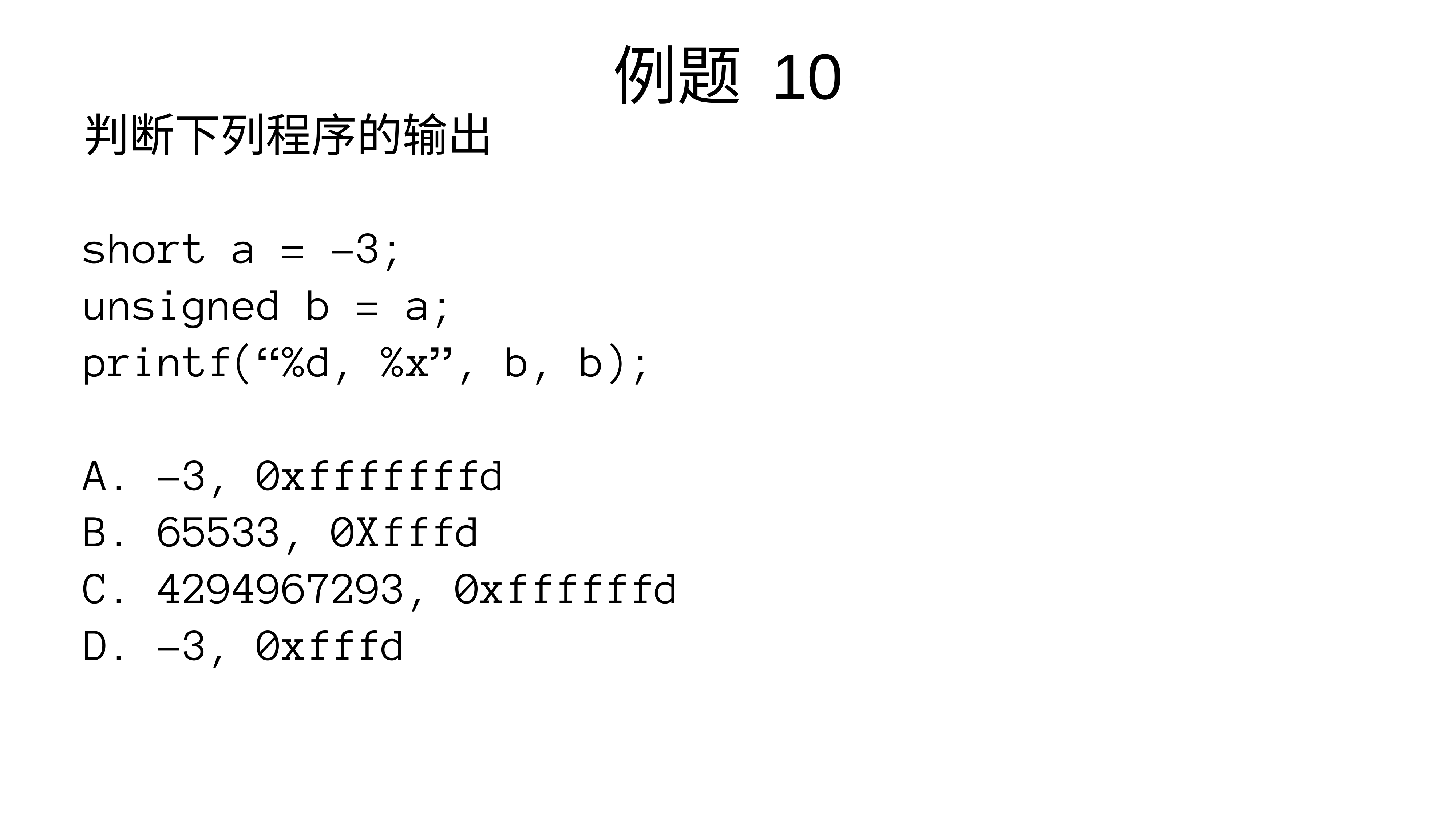

例题 10
判断下列程序的输出

short a = -3;
unsigned b = a;
printf(“%d, %x”, b, b);

A. -3, 0xfffffffd
B. 65533, 0Xfffd
C. 4294967293, 0xffffffd
D. -3, 0xfffd